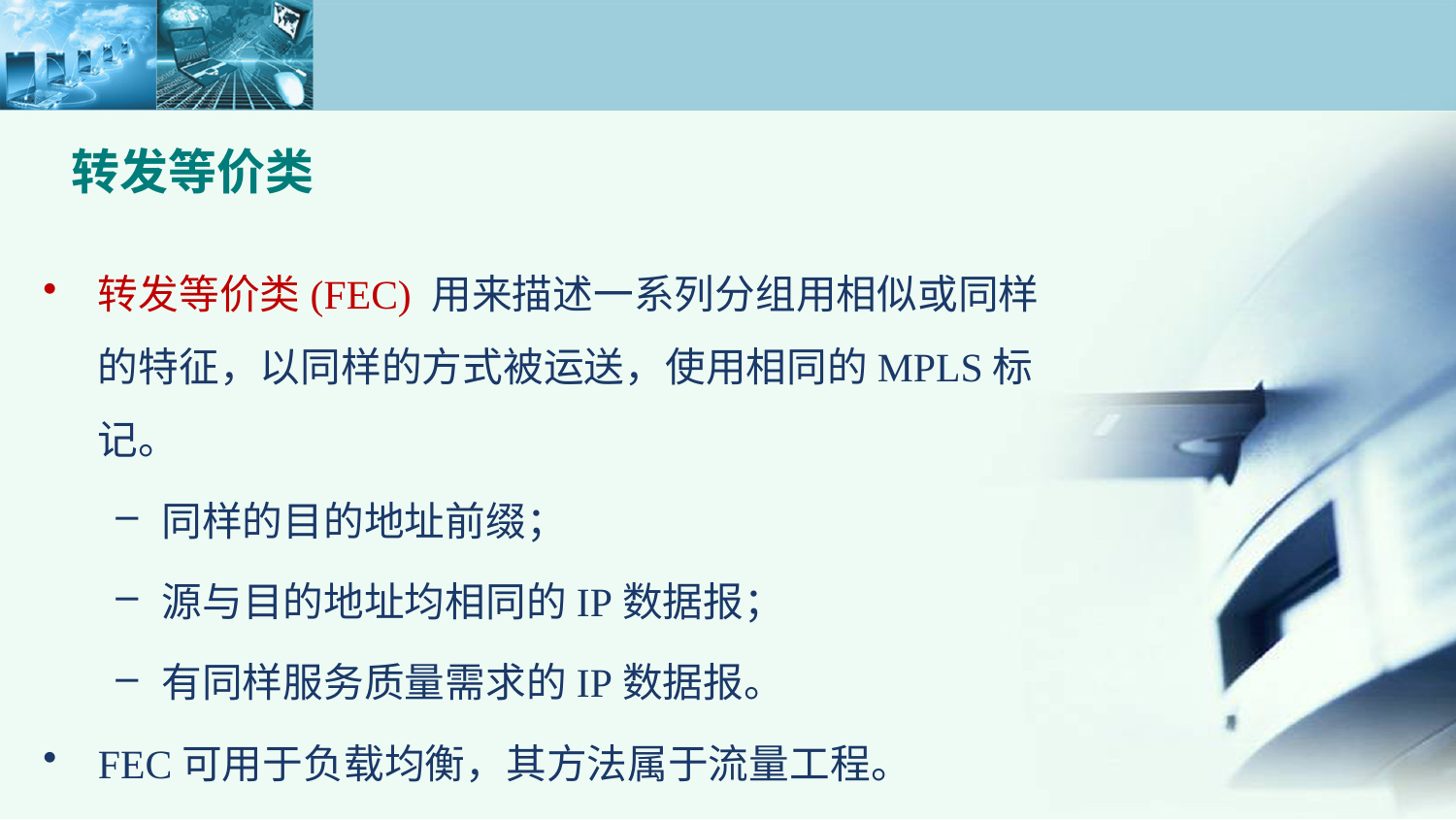

转发等价类
转发等价类(FEC) 用来描述一系列分组用相似或同样的特征，以同样的方式被运送，使用相同的MPLS标记。
同样的目的地址前缀；
源与目的地址均相同的IP数据报；
有同样服务质量需求的IP数据报。
FEC可用于负载均衡，其方法属于流量工程。